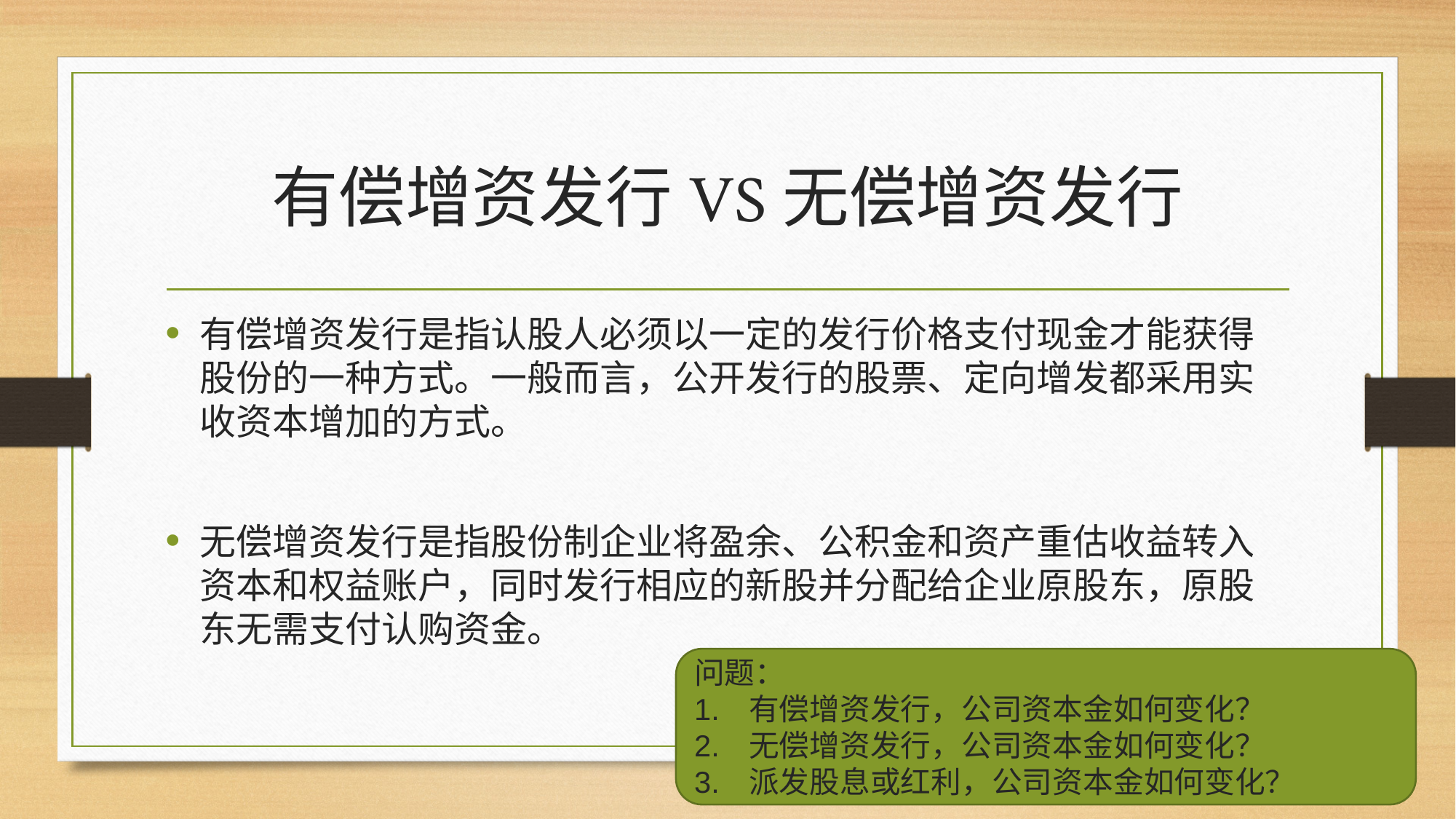

# 有偿增资发行VS无偿增资发行
有偿增资发行是指认股人必须以一定的发行价格支付现金才能获得股份的一种方式。一般而言，公开发行的股票、定向增发都采用实收资本增加的方式。

无偿增资发行是指股份制企业将盈余、公积金和资产重估收益转入资本和权益账户，同时发行相应的新股并分配给企业原股东，原股东无需支付认购资金。
问题：
有偿增资发行，公司资本金如何变化？
无偿增资发行，公司资本金如何变化？
派发股息或红利，公司资本金如何变化？